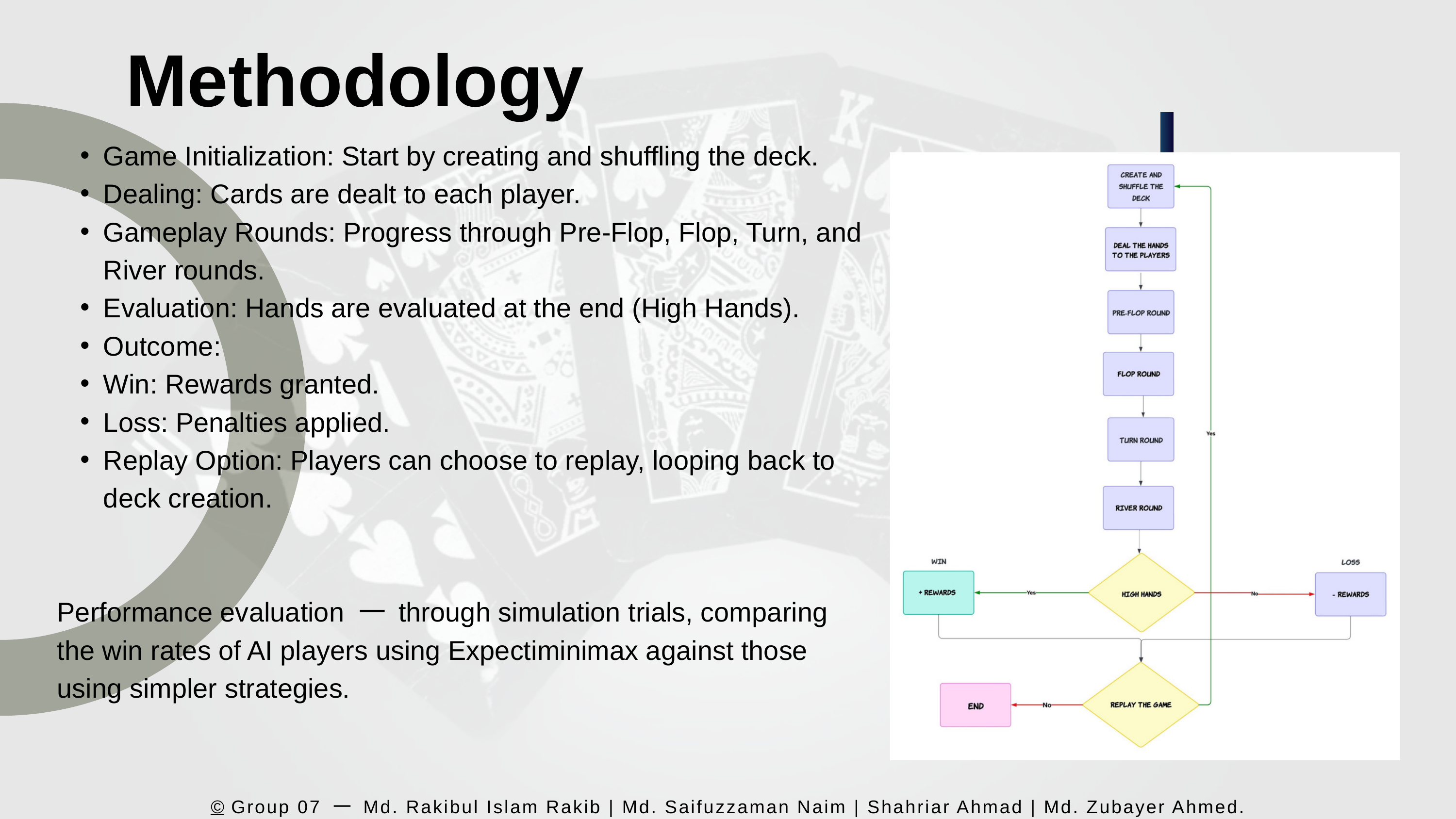

Methodology

Game Initialization: Start by creating and shuffling the deck.
Dealing: Cards are dealt to each player.
Gameplay Rounds: Progress through Pre-Flop, Flop, Turn, and River rounds.
Evaluation: Hands are evaluated at the end (High Hands).
Outcome:
Win: Rewards granted.
Loss: Penalties applied.
Replay Option: Players can choose to replay, looping back to deck creation.

Performance evaluation 一 through simulation trials, comparing the win rates of AI players using Expectiminimax against those using simpler strategies.

©️ Group 07 一 Md. Rakibul Islam Rakib | Md. Saifuzzaman Naim | Shahriar Ahmad | Md. Zubayer Ahmed.